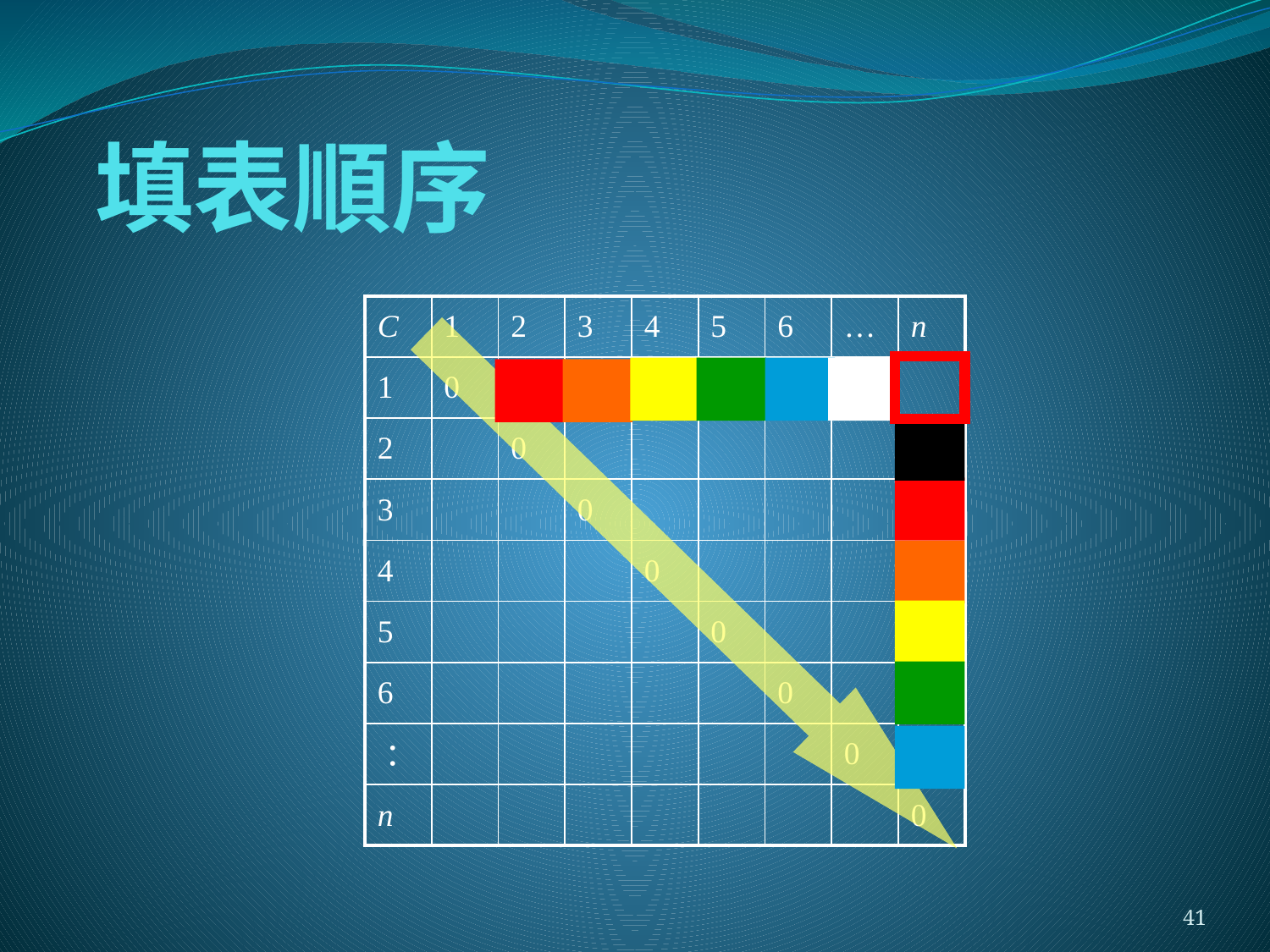

# 填表順序
| C | 1 | 2 | 3 | 4 | 5 | 6 | … | n |
| --- | --- | --- | --- | --- | --- | --- | --- | --- |
| 1 | 0 |  |  |  |  |  |  |  |
| 2 |  | 0 |  |  |  |  |  |  |
| 3 |  |  | 0 |  |  |  |  |  |
| 4 |  |  |  | 0 |  |  |  |  |
| 5 |  |  |  |  | 0 |  |  |  |
| 6 |  |  |  |  |  | 0 |  |  |
| ： |  |  |  |  |  |  | 0 |  |
| n |  |  |  |  |  |  |  | 0 |

41